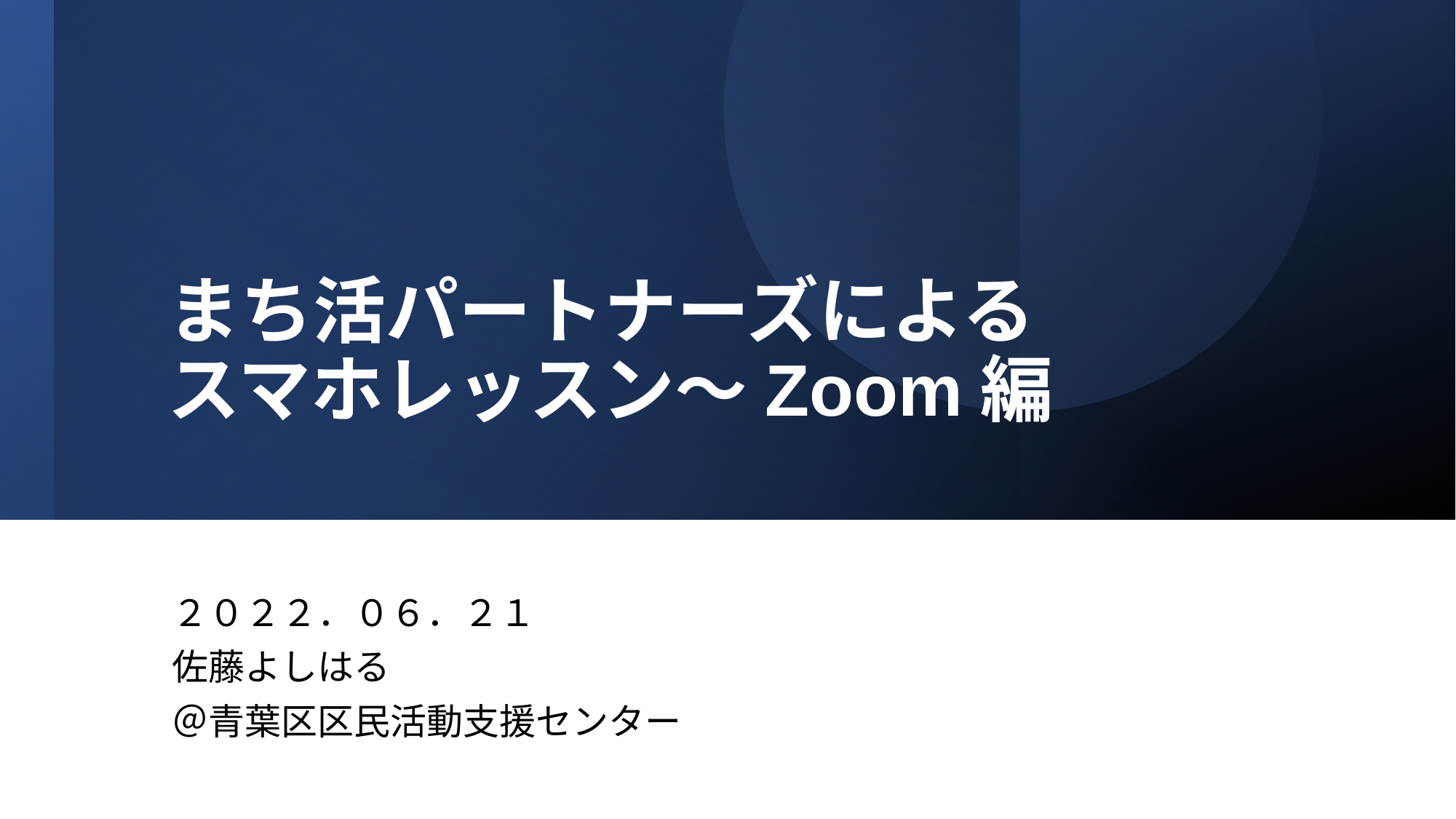

# まち活パートナーズによる スマホレッスン～Zoom編
２０２２．０６．２１
佐藤よしはる
＠青葉区区民活動支援センター